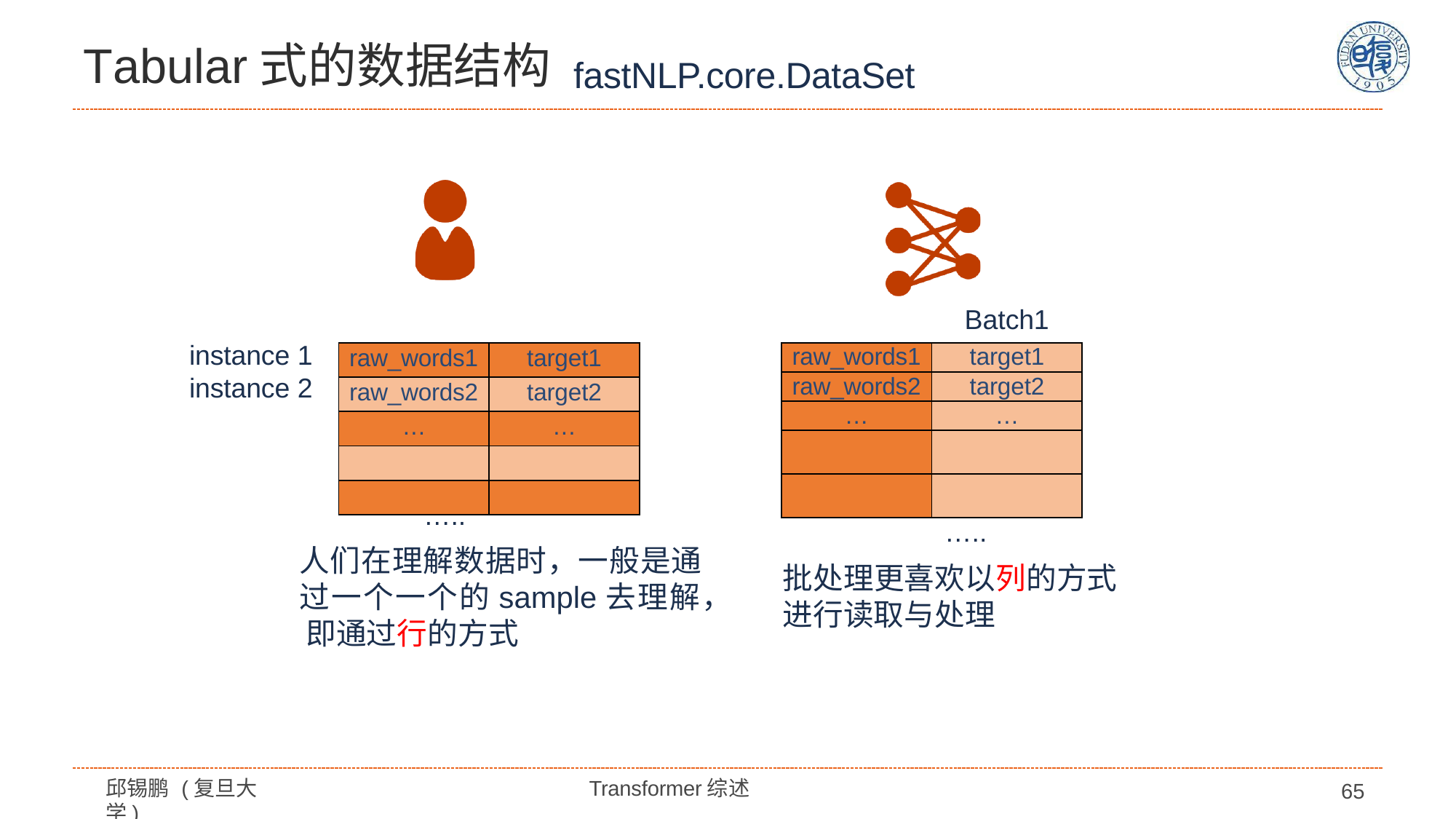

# Tabular式的数据结构
fastNLP.core.DataSet

Batch1
instance 1
instance 2
| raw\_words1 | target1 |
| --- | --- |
| raw\_words2 | target2 |
| … | … |
|  |  |
|  |  |
| raw\_words1 | target1 |
| --- | --- |
| raw\_words2 | target2 |
| … | … |
|  |  |
|  |  |
…..
…..
人们在理解数据时，一般是通 过一个一个的sample去理解， 即通过行的方式
批处理更喜欢以列的方式
进行读取与处理
邱锡鹏 (复旦大学)
Transformer综述
65